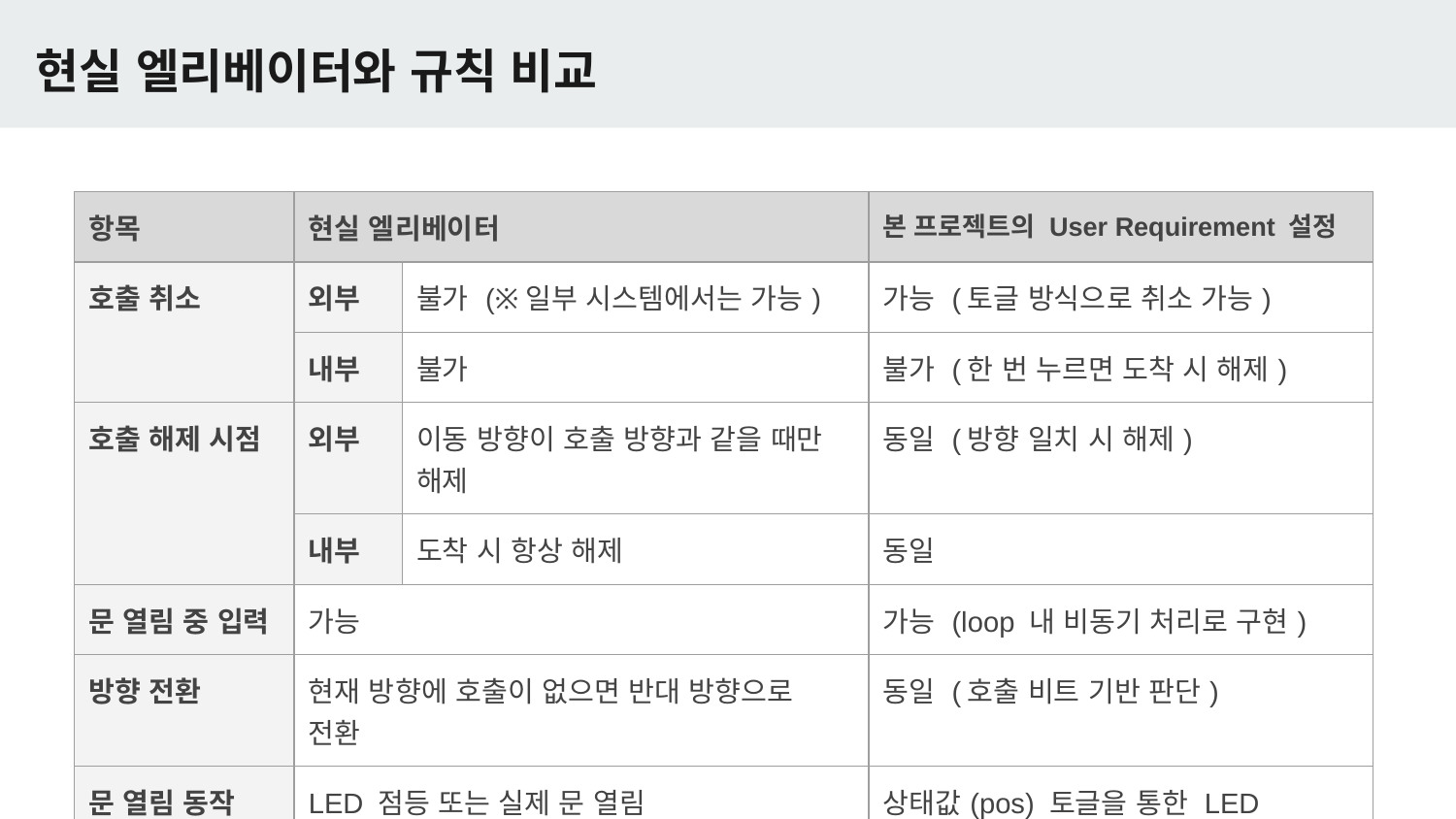

# 현실 엘리베이터와 규칙 비교
| 항목 | 현실 엘리베이터 |  | 본 프로젝트의 User Requirement 설정 |
| --- | --- | --- | --- |
| 호출 취소 | 외부 | 불가 (※ 일부 시스템에서는 가능) | 가능 (토글 방식으로 취소 가능) |
|  | 내부 | 불가 | 불가 (한 번 누르면 도착 시 해제) |
| 호출 해제 시점 | 외부 | 이동 방향이 호출 방향과 같을 때만 해제 | 동일 (방향 일치 시 해제) |
|  | 내부 | 도착 시 항상 해제 | 동일 |
| 문 열림 중 입력 | 가능 |  | 가능 (loop 내 비동기 처리로 구현) |
| 방향 전환 | 현재 방향에 호출이 없으면 반대 방향으로 전환 |  | 동일 (호출 비트 기반 판단) |
| 문 열림 동작 | LED 점등 또는 실제 문 열림 |  | 상태값(pos) 토글을 통한 LED 애니메이션 처리 |